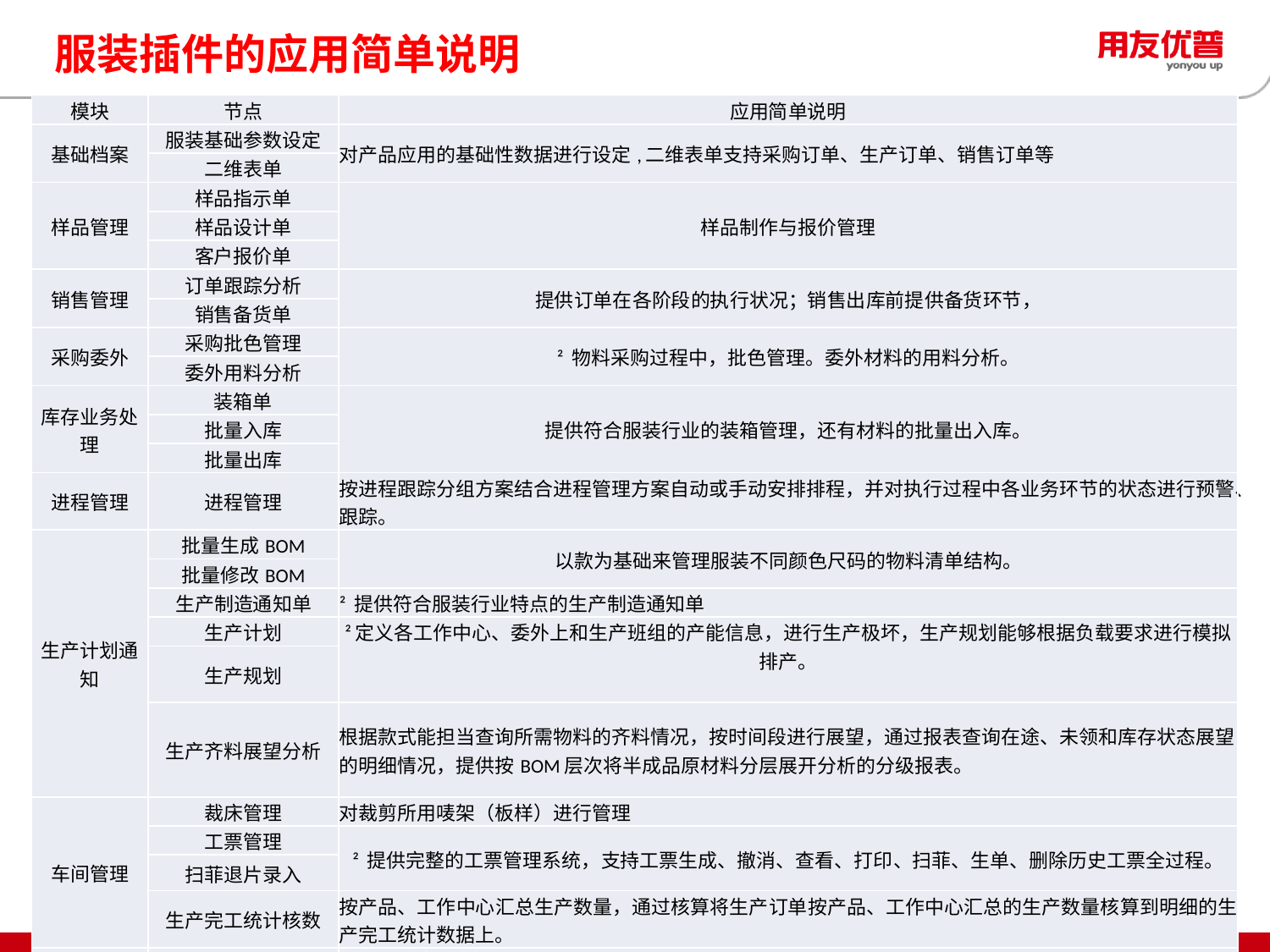

# 服装插件的应用简单说明
| 模块 | 节点 | 应用简单说明 |
| --- | --- | --- |
| 基础档案 | 服装基础参数设定 | 对产品应用的基础性数据进行设定,二维表单支持采购订单、生产订单、销售订单等 |
|  | 二维表单 |  |
| 样品管理 | 样品指示单 | 样品制作与报价管理 |
|  | 样品设计单 |  |
|  | 客户报价单 |  |
| 销售管理 | 订单跟踪分析 | 提供订单在各阶段的执行状况；销售出库前提供备货环节， |
|  | 销售备货单 |  |
| 采购委外 | 采购批色管理 | ² 物料采购过程中，批色管理。委外材料的用料分析。 |
|  | 委外用料分析 |  |
| 库存业务处理 | 装箱单 | 提供符合服装行业的装箱管理，还有材料的批量出入库。 |
|  | 批量入库 |  |
|  | 批量出库 |  |
| 进程管理 | 进程管理 | 按进程跟踪分组方案结合进程管理方案自动或手动安排排程，并对执行过程中各业务环节的状态进行预警、跟踪。 |
| 生产计划通知 | 批量生成BOM | 以款为基础来管理服装不同颜色尺码的物料清单结构。 |
|  | 批量修改BOM |  |
|  | 生产制造通知单 | ² 提供符合服装行业特点的生产制造通知单 |
|  | 生产计划 | ²定义各工作中心、委外上和生产班组的产能信息，进行生产极坏，生产规划能够根据负载要求进行模拟排产。 |
|  | 生产规划 |  |
|  | 生产齐料展望分析 | 根据款式能担当查询所需物料的齐料情况，按时间段进行展望，通过报表查询在途、未领和库存状态展望的明细情况，提供按BOM层次将半成品原材料分层展开分析的分级报表。 |
| 车间管理 | 裁床管理 | 对裁剪所用唛架（板样）进行管理 |
|  | 工票管理 | ² 提供完整的工票管理系统，支持工票生成、撤消、查看、打印、扫菲、生单、删除历史工票全过程。 |
|  | 扫菲退片录入 |  |
|  | 生产完工统计核数 | 按产品、工作中心汇总生产数量，通过核算将生产订单按产品、工作中心汇总的生产数量核算到明细的生产完工统计数据上。 |
| 计件工资 | 个体计件工资 | 计算员工计件工资，传递薪资成本模块，为企业提供按工人完工计件核算工人工资和班组集体计件模式的核算方式。 |
|  | 个体手工工资 |  |
|  | 个体计时工资 |  |
|  | 集体计件工资 |  |